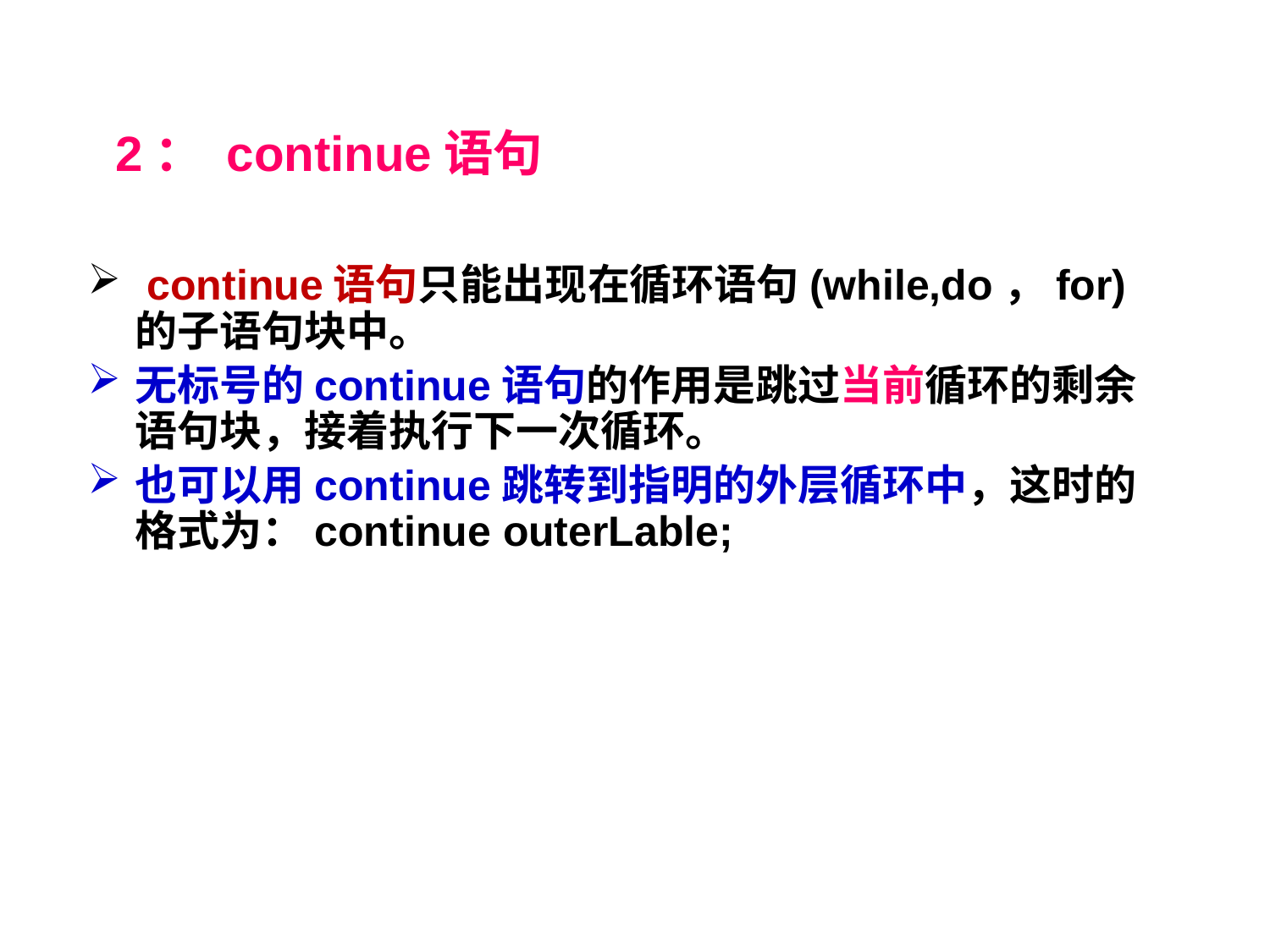

2： continue语句

 continue语句只能出现在循环语句(while,do，for)的子语句块中。
无标号的continue语句的作用是跳过当前循环的剩余语句块，接着执行下一次循环。
也可以用continue跳转到指明的外层循环中，这时的格式为：continue outerLable;